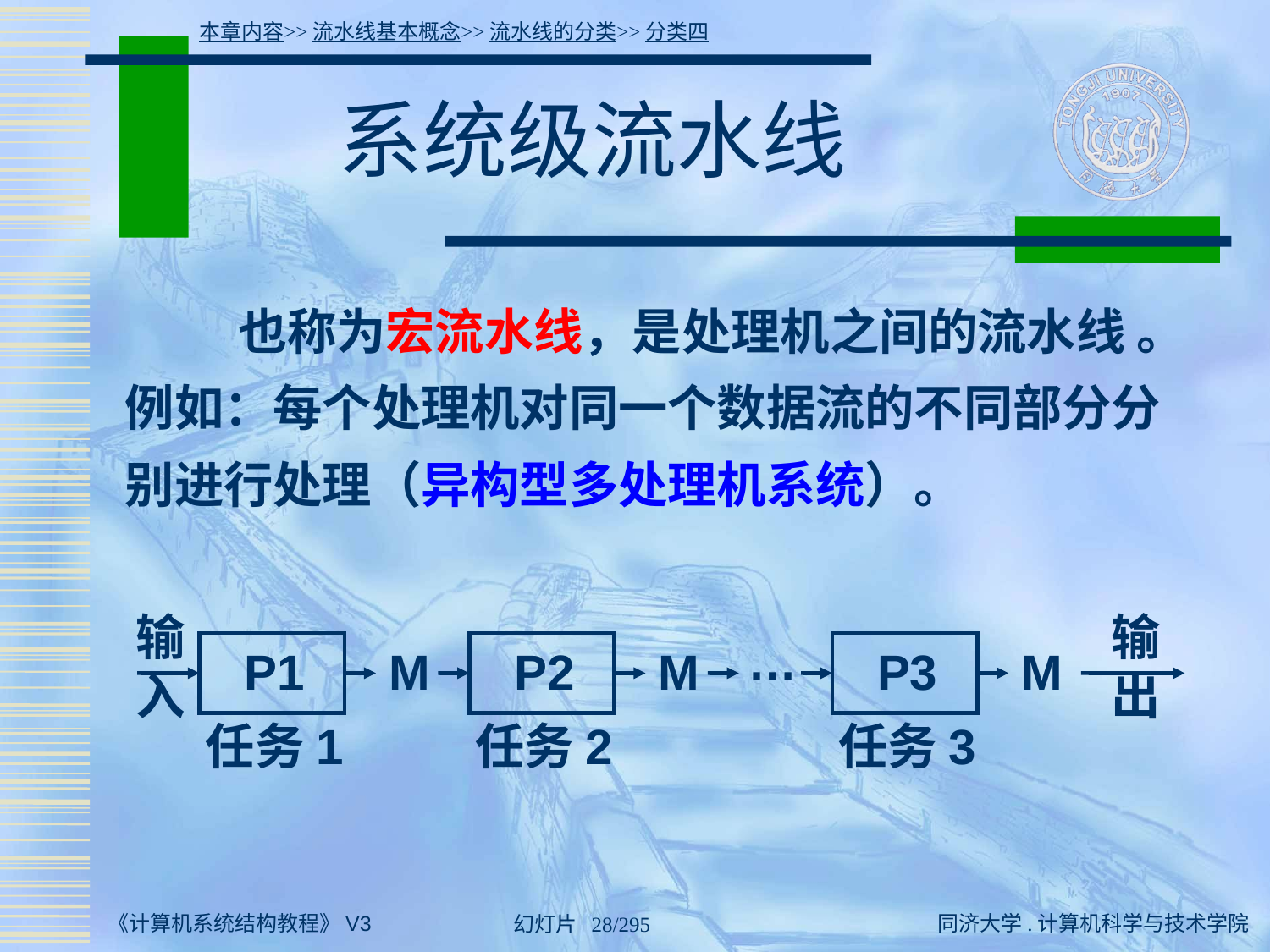

本章内容>>流水线基本概念>>流水线的分类>>分类四
# 系统级流水线
         也称为宏流水线，是处理机之间的流水线 。例如：每个处理机对同一个数据流的不同部分分别进行处理（异构型多处理机系统）。
输
入
输
出
…
P1
M
P2
M
P3
M

任务1
任务2
任务3